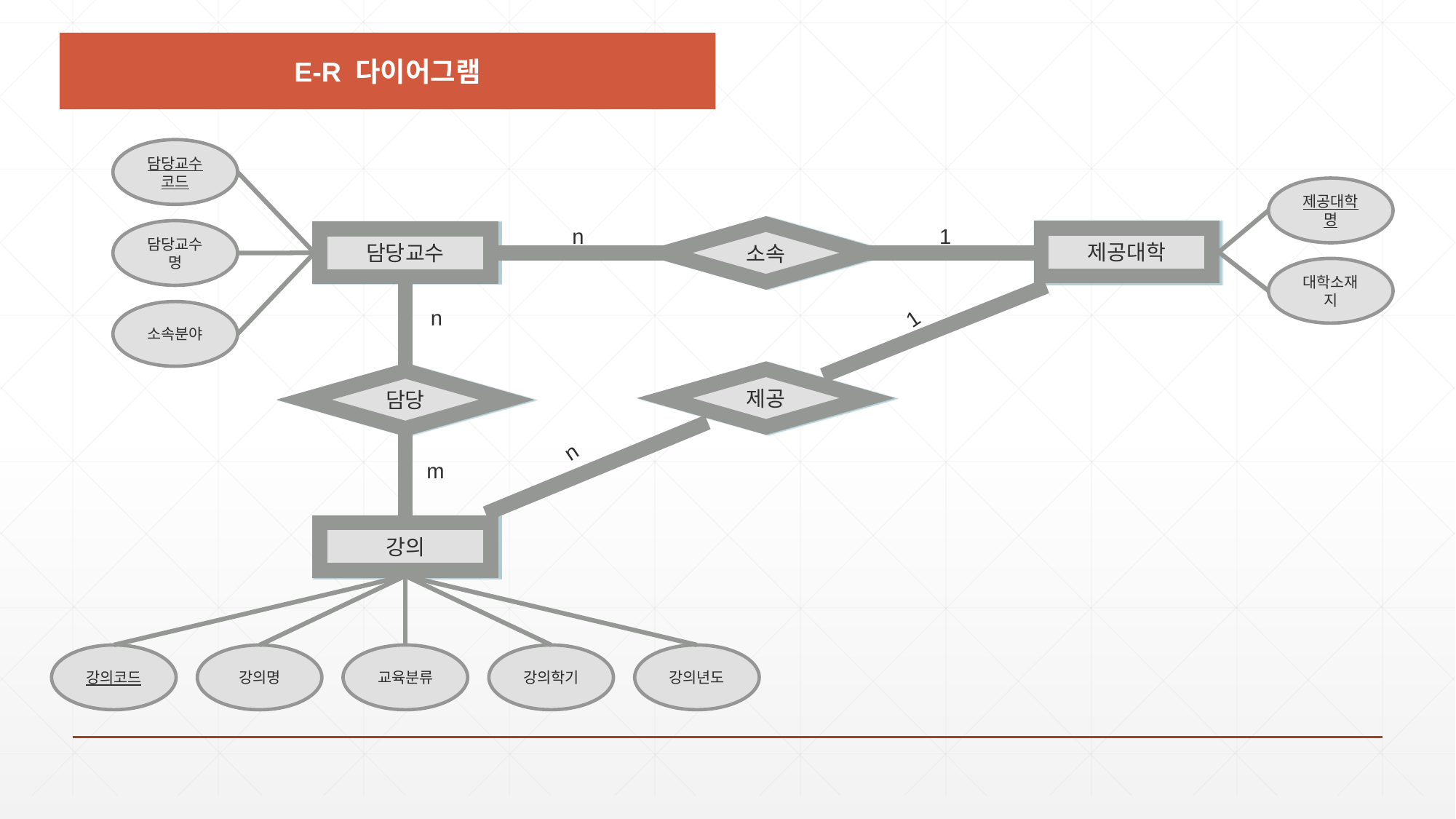

E-R 다이어그램
담당교수
코드
담당교수명
소속분야
제공대학명
대학소재지
1
n
소속
제공대학
담당교수
제공
담당
강의
n
1
n
m
강의년도
강의학기
교육분류
강의코드
강의명